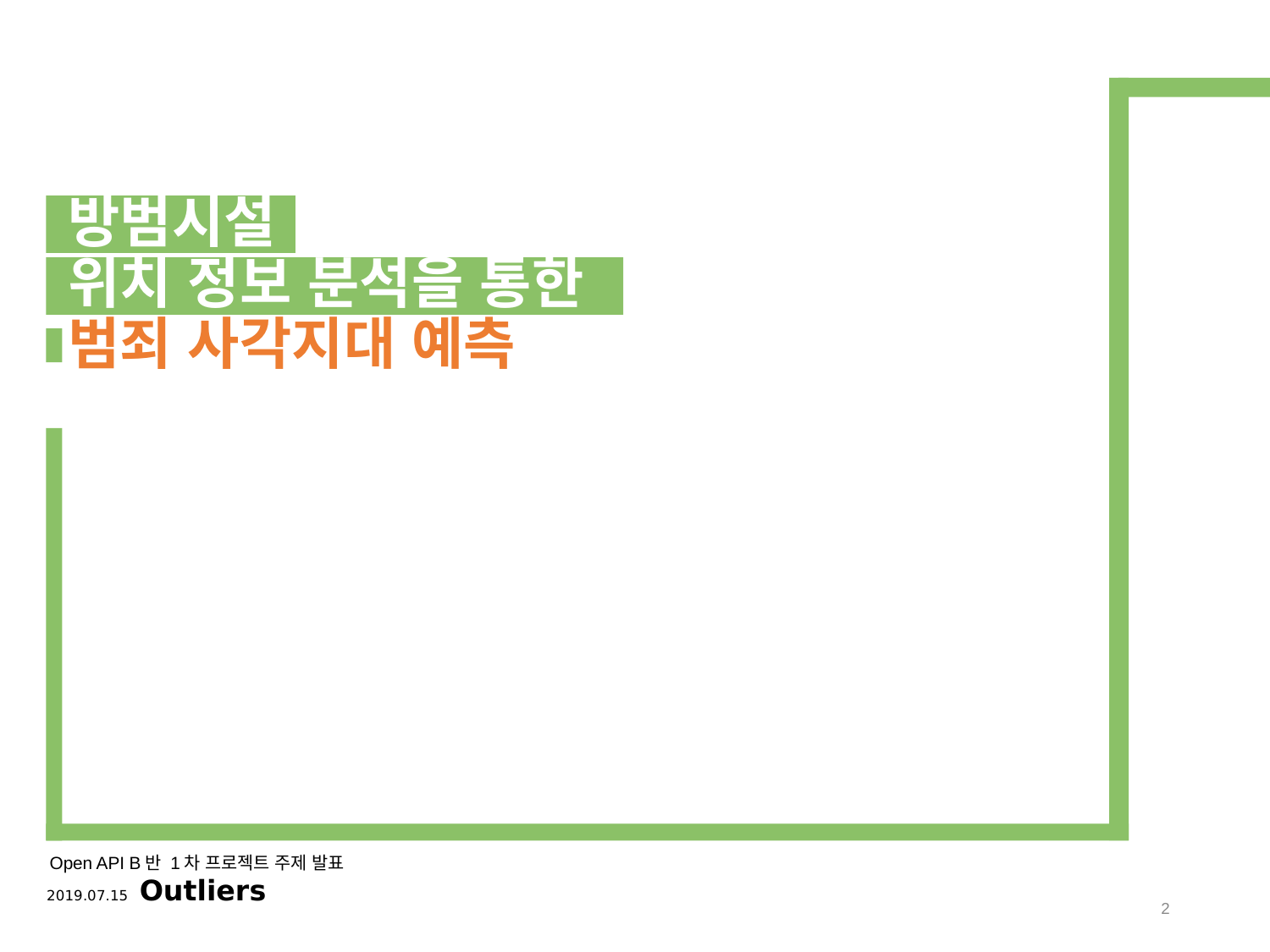

# 방범시설 위치 정보 분석을 통한 범죄 사각지대 예측

Open API B반 1차 프로젝트 주제 발표
2019.07.15  Outliers
2